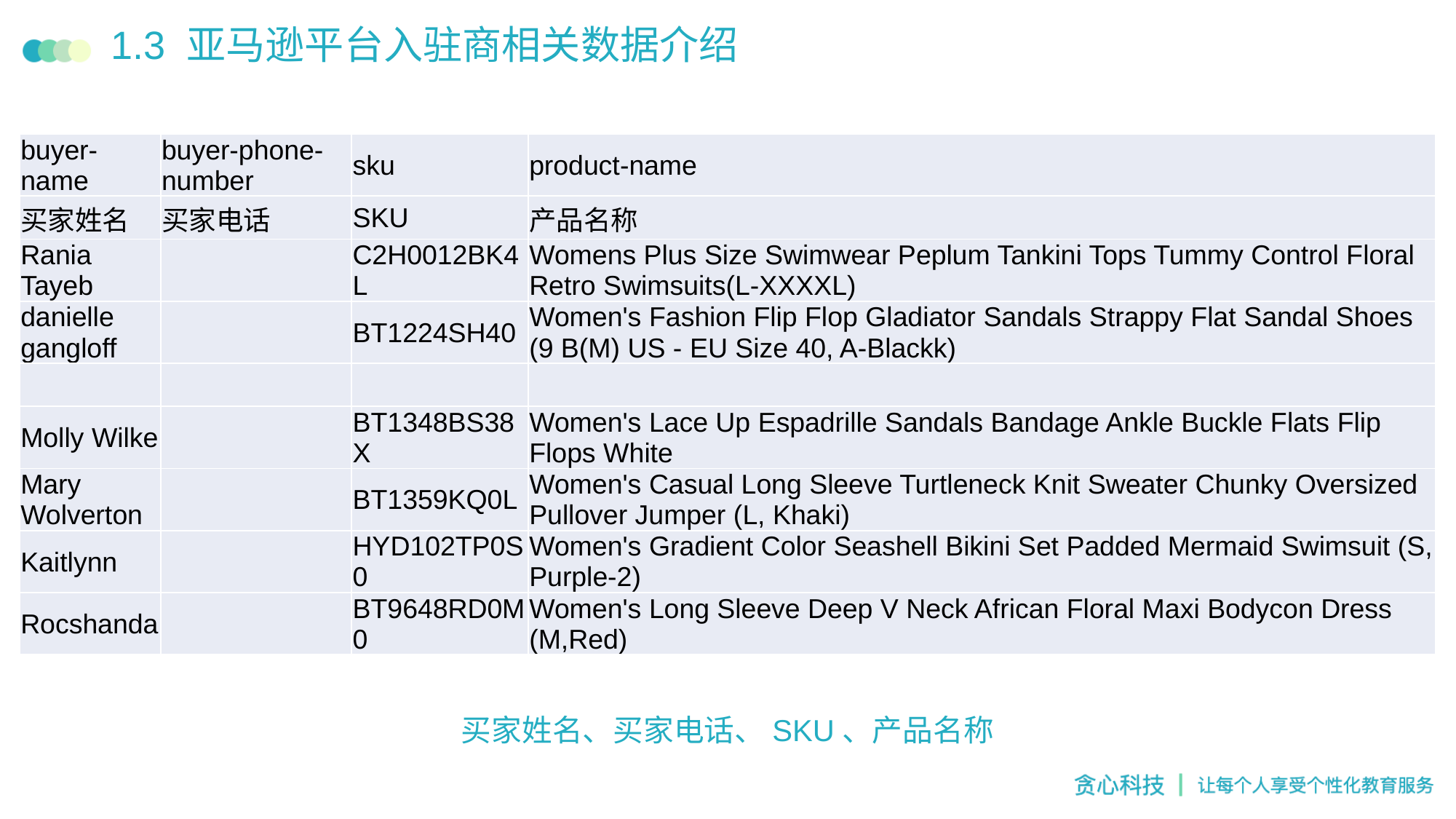

# 1.3 亚马逊平台入驻商相关数据介绍
| buyer-name | buyer-phone-number | sku | product-name |
| --- | --- | --- | --- |
| 买家姓名 | 买家电话 | SKU | 产品名称 |
| Rania Tayeb |  | C2H0012BK4L | Womens Plus Size Swimwear Peplum Tankini Tops Tummy Control Floral Retro Swimsuits(L-XXXXL) |
| danielle gangloff |  | BT1224SH40 | Women's Fashion Flip Flop Gladiator Sandals Strappy Flat Sandal Shoes (9 B(M) US - EU Size 40, A-Blackk) |
|  |  |  |  |
| Molly Wilke |  | BT1348BS38X | Women's Lace Up Espadrille Sandals Bandage Ankle Buckle Flats Flip Flops White |
| Mary Wolverton |  | BT1359KQ0L | Women's Casual Long Sleeve Turtleneck Knit Sweater Chunky Oversized Pullover Jumper (L, Khaki) |
| Kaitlynn |  | HYD102TP0S0 | Women's Gradient Color Seashell Bikini Set Padded Mermaid Swimsuit (S, Purple-2) |
| Rocshanda |  | BT9648RD0M0 | Women's Long Sleeve Deep V Neck African Floral Maxi Bodycon Dress (M,Red) |
买家姓名、买家电话、SKU、产品名称